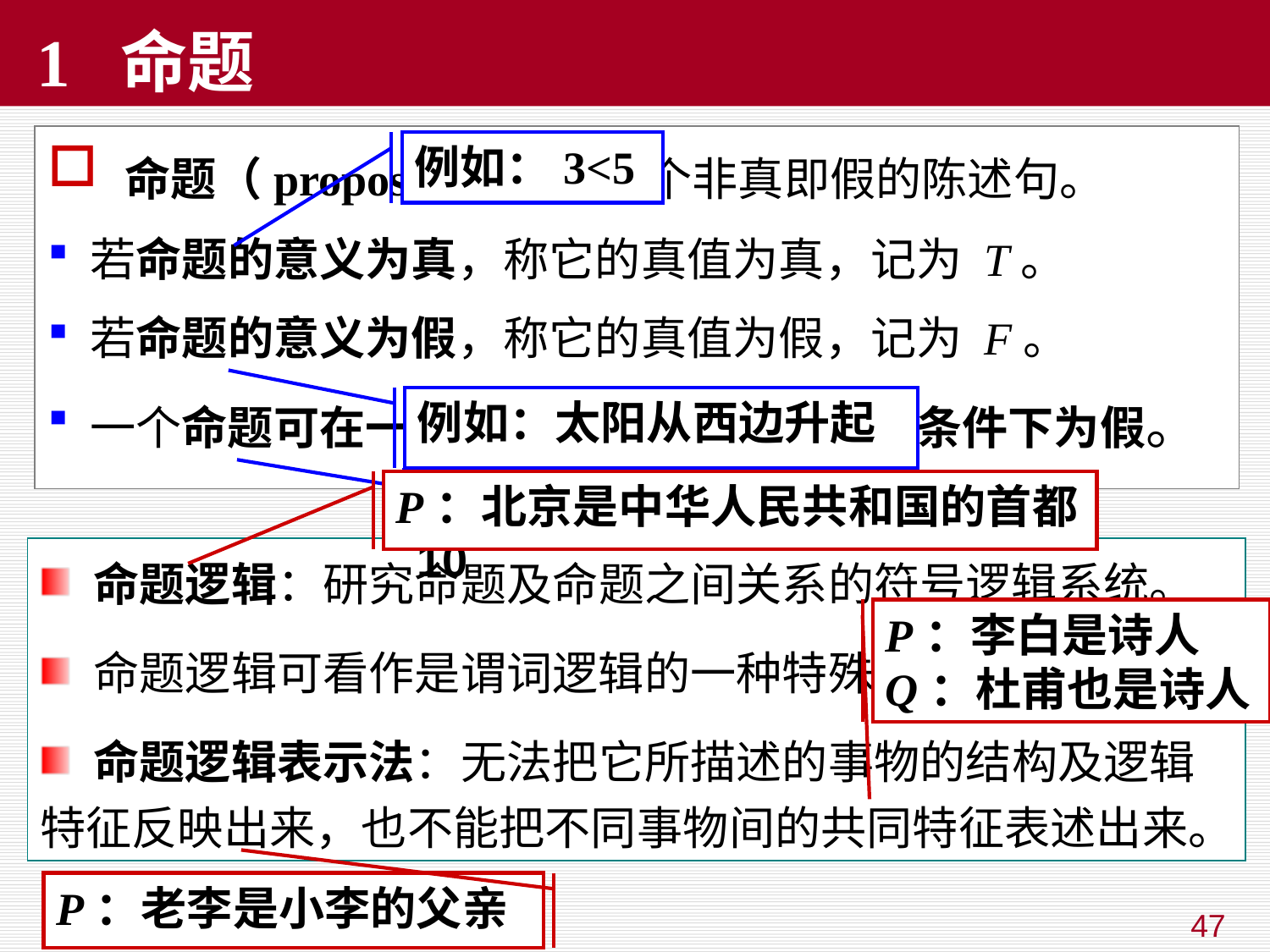

# 1  命题
 命题（proposition）：一个非真即假的陈述句。
 若命题的意义为真，称它的真值为真，记为 T。
 若命题的意义为假，称它的真值为假，记为 F。
 一个命题可在一种条件下为真，在另一种条件下为假。
例如：3<5
例如：太阳从西边升起

例: 1＋1＝10
P：北京是中华人民共和国的首都
 命题逻辑：研究命题及命题之间关系的符号逻辑系统。
 命题逻辑可看作是谓词逻辑的一种特殊形式。
 命题逻辑表示法：无法把它所描述的事物的结构及逻辑特征反映出来，也不能把不同事物间的共同特征表述出来。
P：李白是诗人
Q：杜甫也是诗人
P：老李是小李的父亲
47